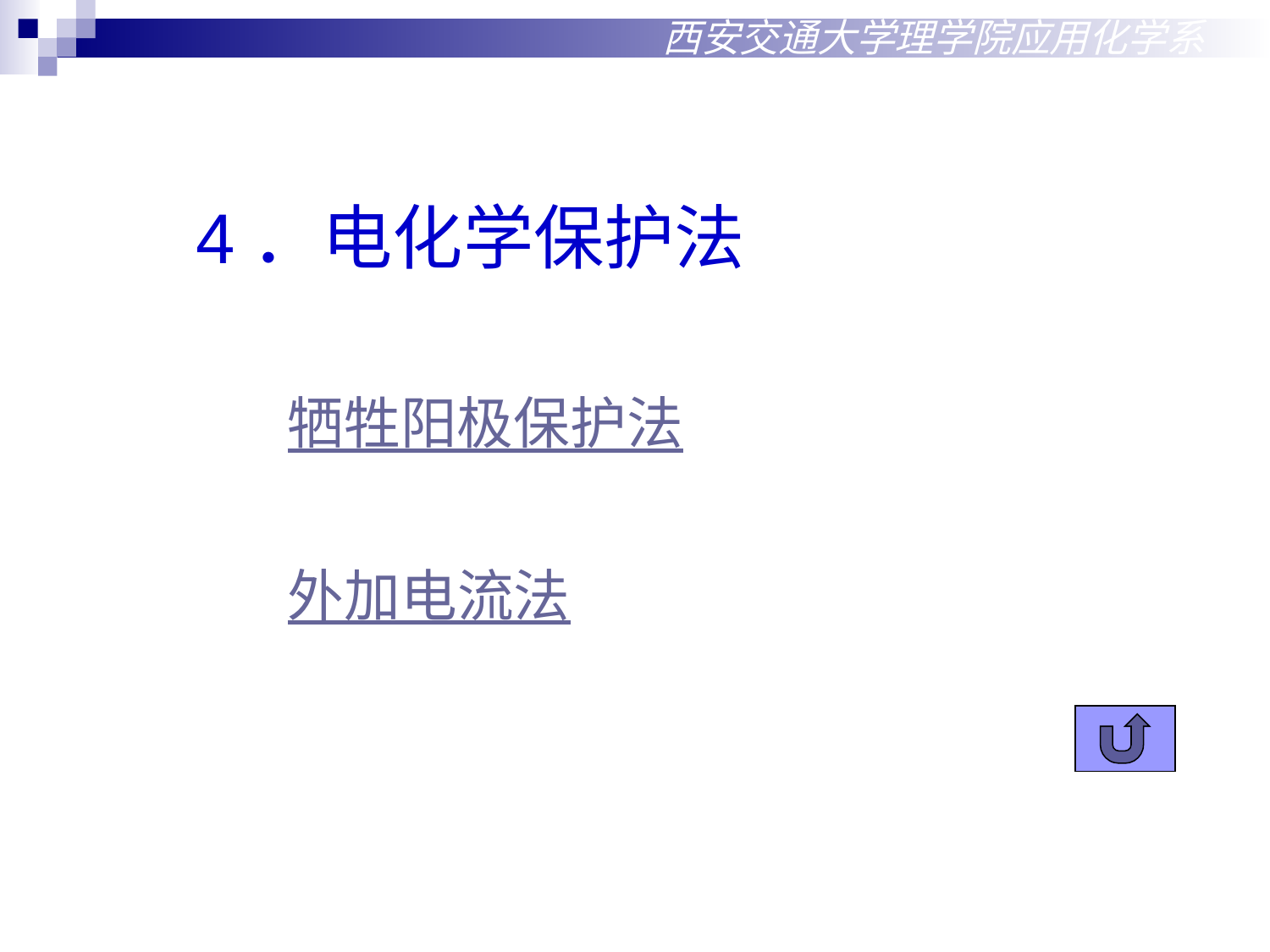

西安交通大学理学院应用化学系
4．电化学保护法
牺牲阳极保护法

外加电流法